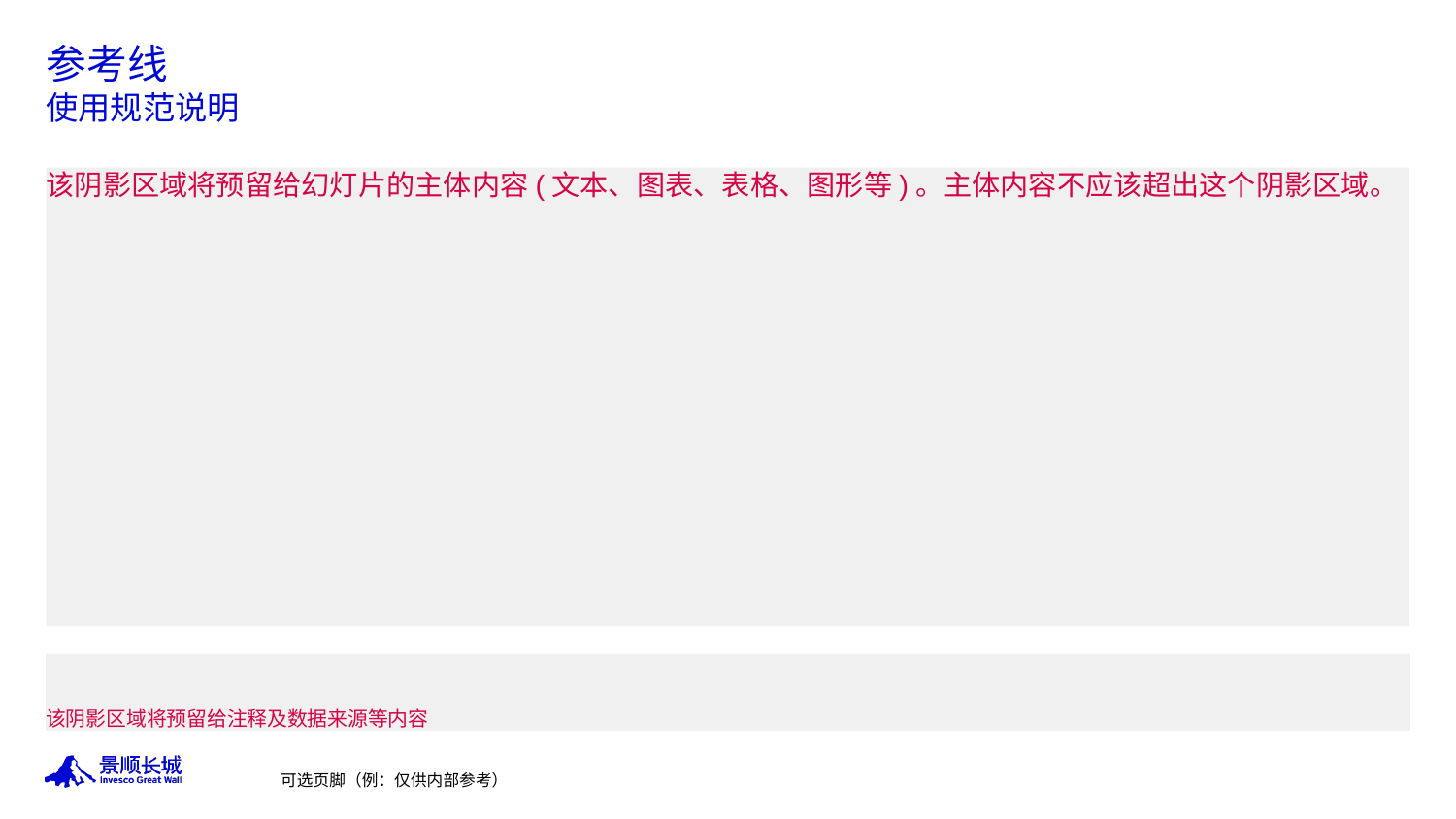

# 参考线 使用规范说明
该阴影区域将预留给幻灯片的主体内容(文本、图表、表格、图形等)。主体内容不应该超出这个阴影区域。
该阴影区域将预留给注释及数据来源等内容
可选页脚（例：仅供内部参考）
33